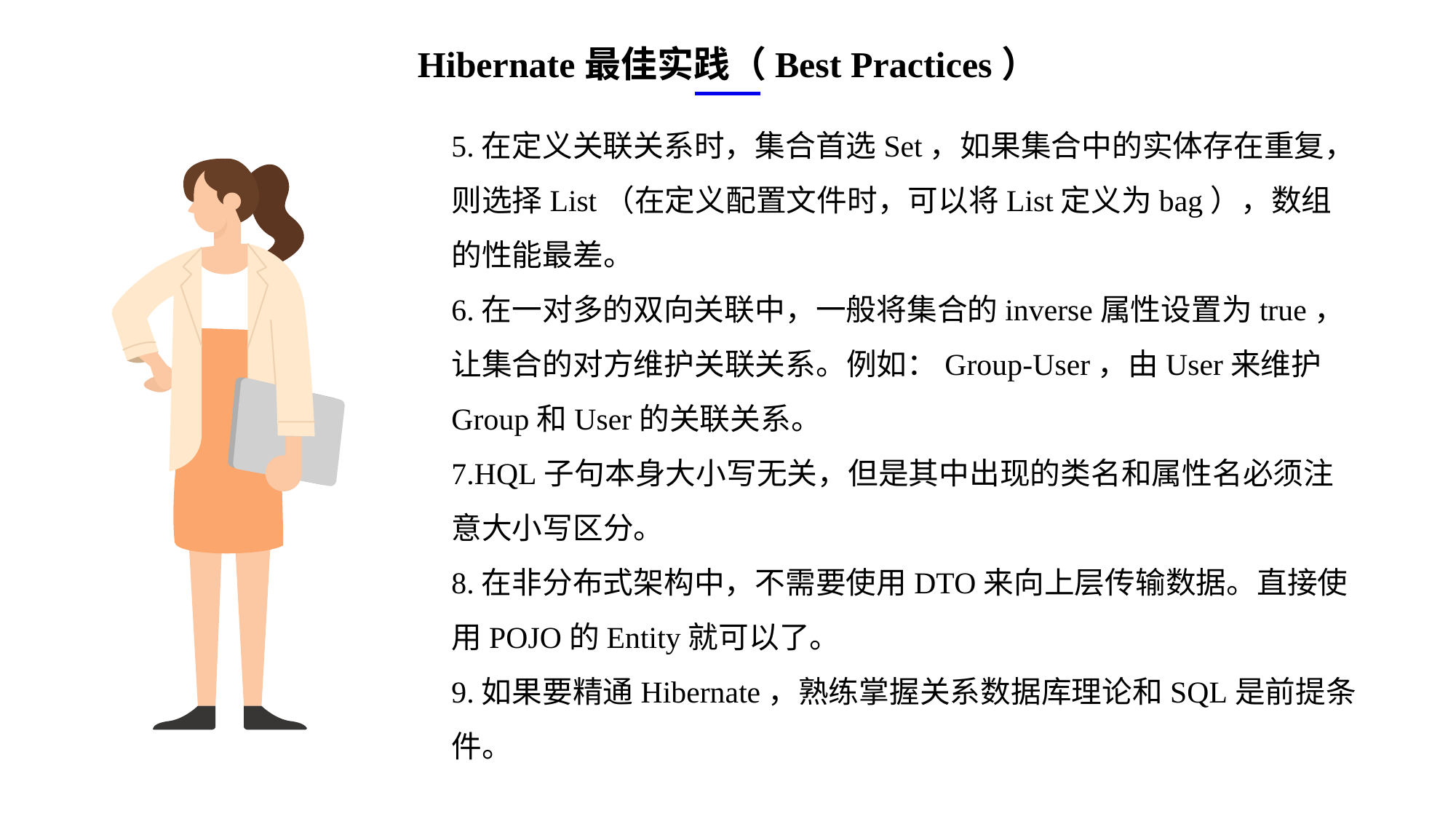

Hibernate最佳实践（Best Practices）
5.在定义关联关系时，集合首选Set，如果集合中的实体存在重复，则选择List（在定义配置文件时，可以将List定义为bag），数组的性能最差。
6.在一对多的双向关联中，一般将集合的inverse属性设置为true，让集合的对方维护关联关系。例如：Group-User，由User来维护Group和User的关联关系。
7.HQL子句本身大小写无关，但是其中出现的类名和属性名必须注意大小写区分。
8.在非分布式架构中，不需要使用DTO来向上层传输数据。直接使用POJO的Entity就可以了。
9.如果要精通Hibernate，熟练掌握关系数据库理论和SQL是前提条件。

e7d195523061f1c0ae0eb3eed39d2bcef4622b2499a05fe6567B54A876BEB457BD1EB8EBE9915191D1FA2E860D28D251AB291D9CBBDD28D4BD16020FD75D8281481517FC21E86E4C931520AFA1087E92E357E3DB373CA326F6F926B1A67F681E99E875FFD293B2C32B3919AE4D43F9436862A7DD54F9346DF3662D8AB7319030EF75D53FF682DE13